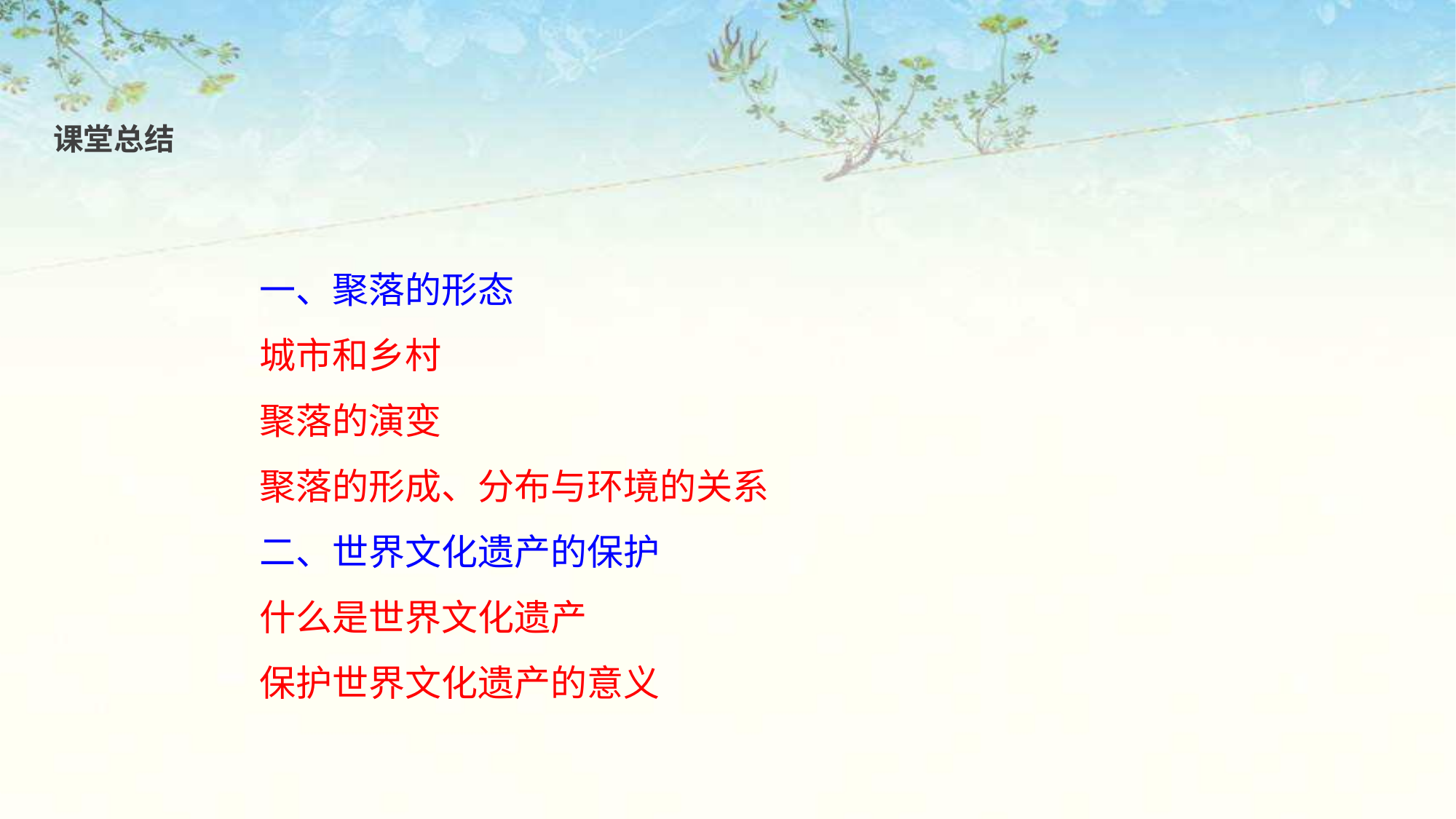

课堂总结
一、聚落的形态
城市和乡村
聚落的演变
聚落的形成、分布与环境的关系
二、世界文化遗产的保护
什么是世界文化遗产
保护世界文化遗产的意义